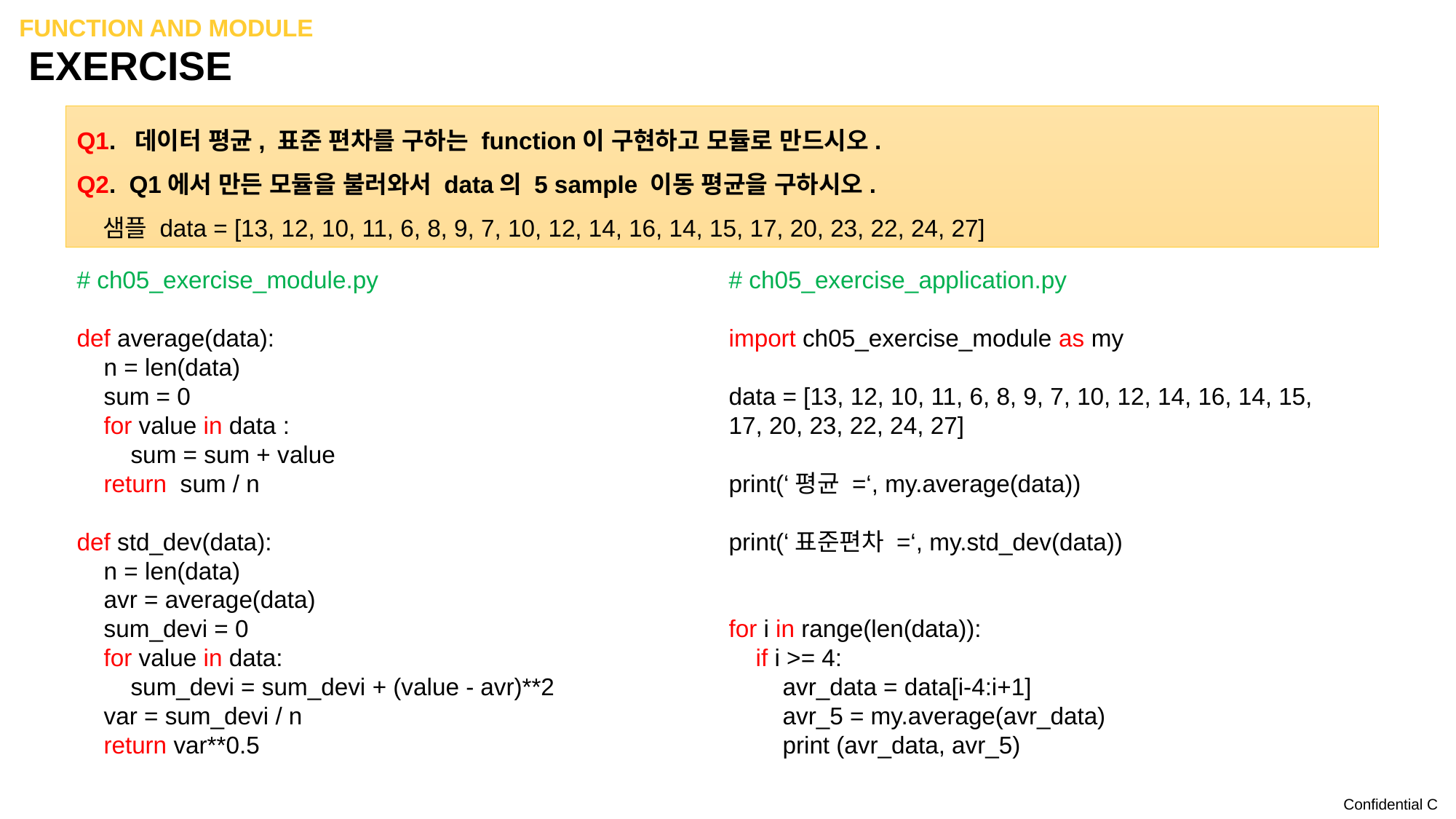

Function and module
# EXERCISE
Q1.  데이터 평균, 표준 편차를 구하는 function이 구현하고 모듈로 만드시오.
Q2.  Q1에서 만든 모듈을 불러와서 data의 5 sample 이동 평균을 구하시오.
   샘플 data = [13, 12, 10, 11, 6, 8, 9, 7, 10, 12, 14, 16, 14, 15, 17, 20, 23, 22, 24, 27]
# ch05_exercise_module.py

def average(data):
    n = len(data)
    sum = 0
    for value in data :
        sum = sum + value
    return  sum / n

def std_dev(data):
    n = len(data)
    avr = average(data)
    sum_devi = 0
    for value in data:
        sum_devi = sum_devi + (value - avr)**2
    var = sum_devi / n
    return var**0.5
# ch05_exercise_application.py

import ch05_exercise_module as my

data = [13, 12, 10, 11, 6, 8, 9, 7, 10, 12, 14, 16, 14, 15, 17, 20, 23, 22, 24, 27]

print(‘평균 =‘, my.average(data))

print(‘표준편차 =‘, my.std_dev(data))

for i in range(len(data)):
    if i >= 4:
        avr_data = data[i-4:i+1]
        avr_5 = my.average(avr_data)
        print (avr_data, avr_5)